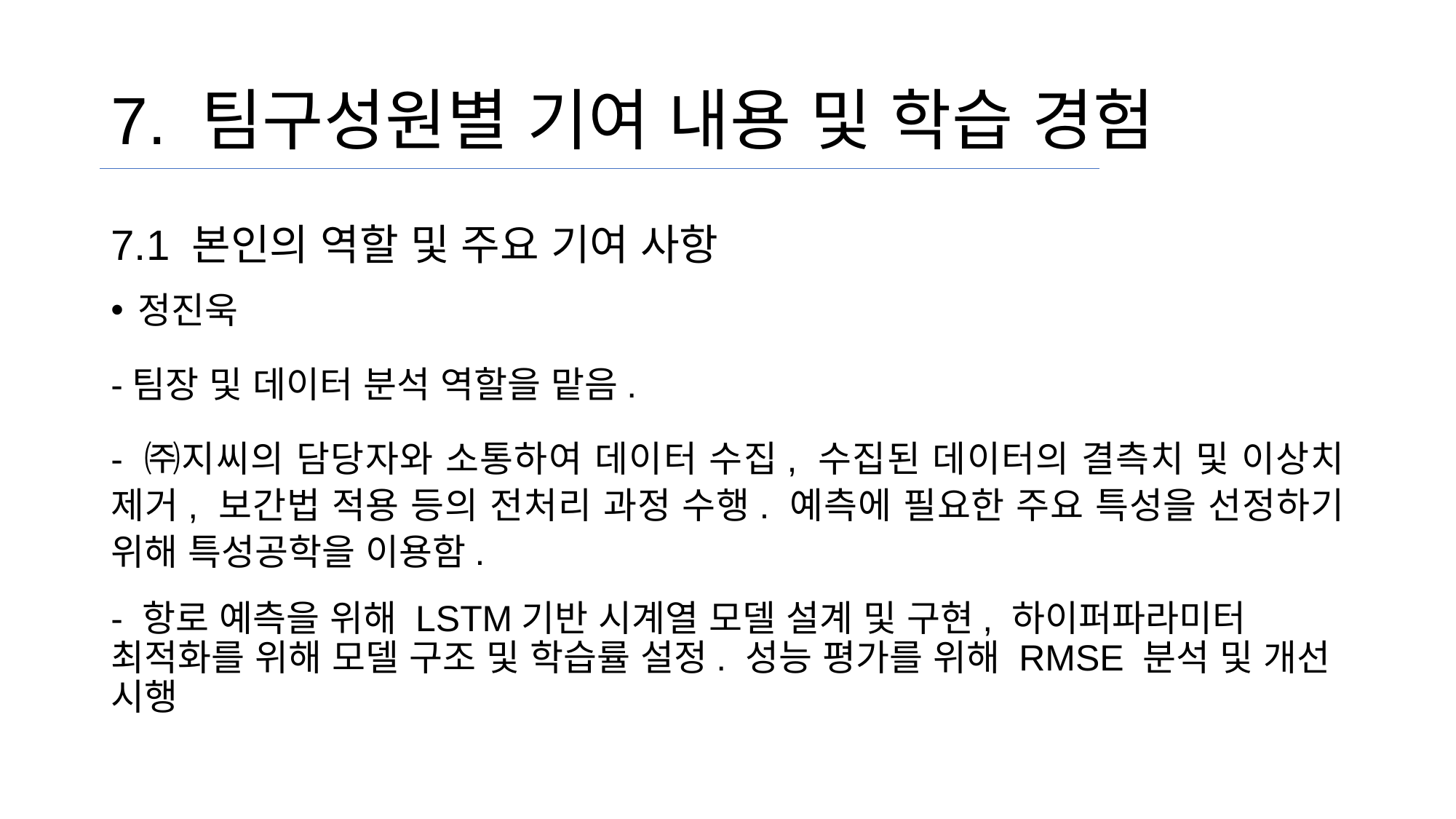

# 7. 팀구성원별 기여 내용 및 학습 경험
7.1 본인의 역할 및 주요 기여 사항
정진욱
-팀장 및 데이터 분석 역할을 맡음.
- ㈜지씨의 담당자와 소통하여 데이터 수집, 수집된 데이터의 결측치 및 이상치 제거, 보간법 적용 등의 전처리 과정 수행. 예측에 필요한 주요 특성을 선정하기 위해 특성공학을 이용함.
- 항로 예측을 위해 LSTM기반 시계열 모델 설계 및 구현, 하이퍼파라미터 최적화를 위해 모델 구조 및 학습률 설정. 성능 평가를 위해 RMSE 분석 및 개선 시행